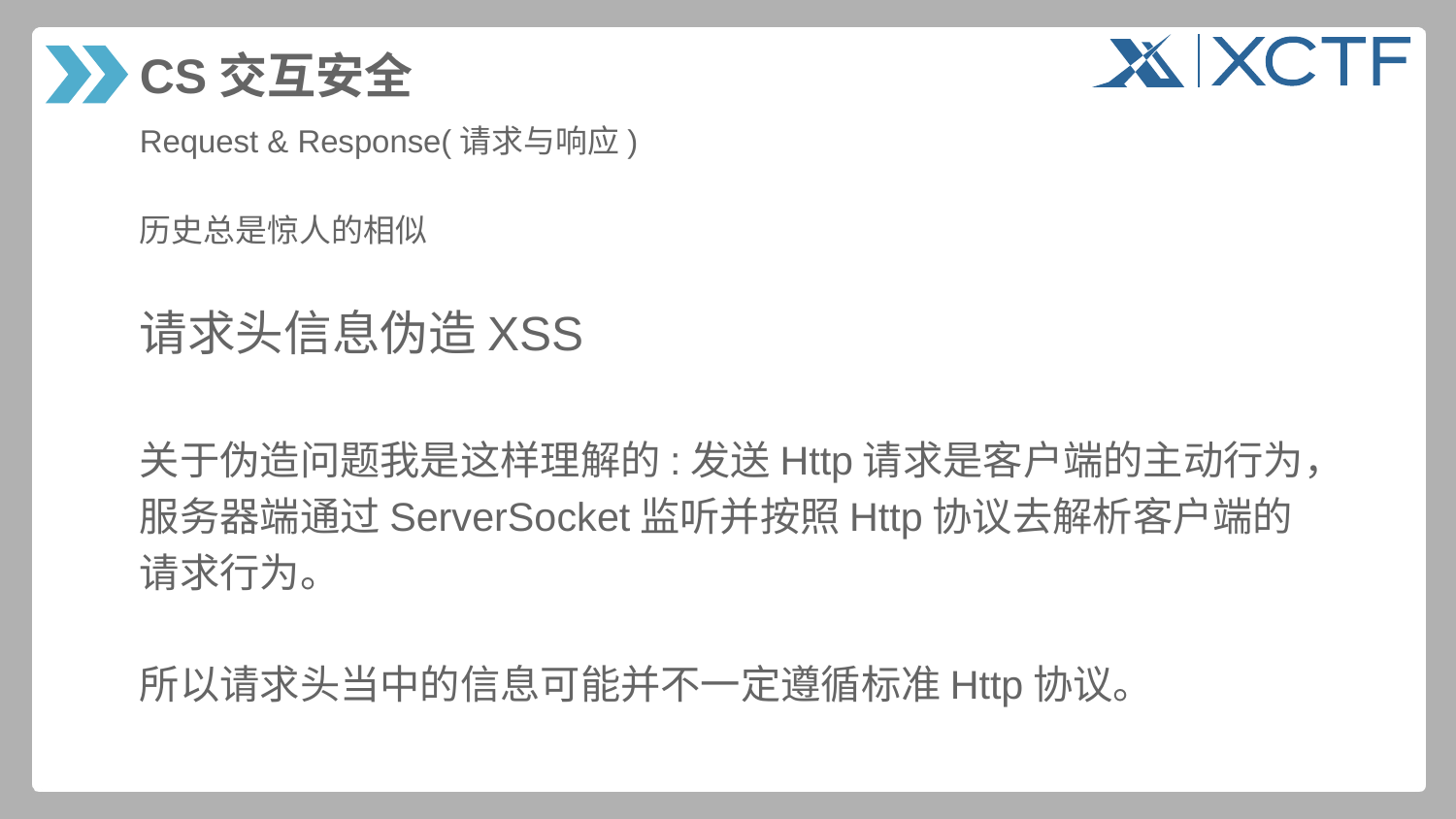

# CS交互安全
Request & Response(请求与响应)

历史总是惊人的相似

请求头信息伪造XSS

关于伪造问题我是这样理解的:发送Http请求是客户端的主动行为，
服务器端通过ServerSocket监听并按照Http协议去解析客户端的
请求行为。

所以请求头当中的信息可能并不一定遵循标准Http协议。